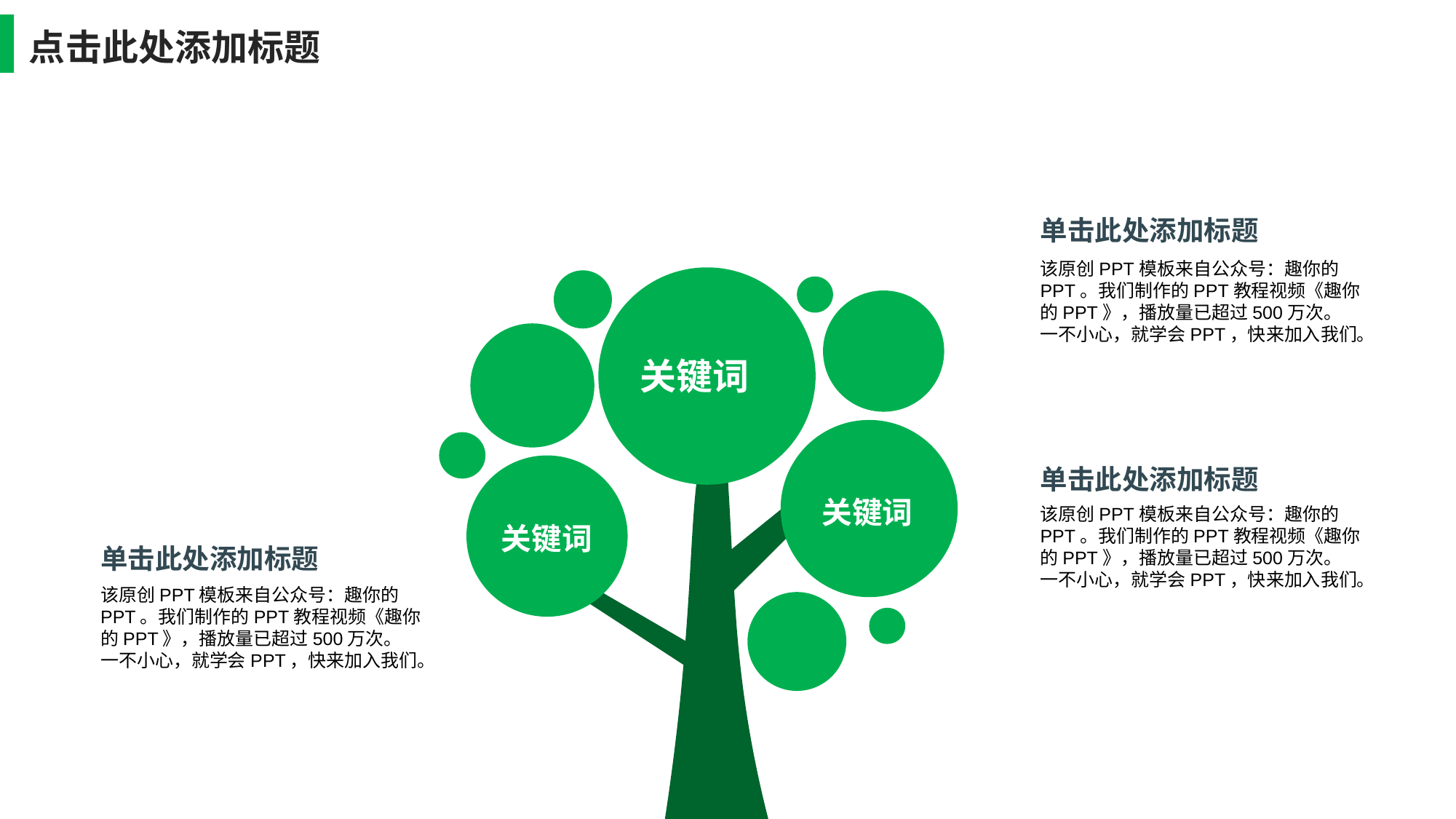

点击此处添加标题
单击此处添加标题
该原创PPT模板来自公众号：趣你的PPT。我们制作的PPT教程视频《趣你的PPT》，播放量已超过500万次。
一不小心，就学会PPT，快来加入我们。

关键词

单击此处添加标题
关键词
该原创PPT模板来自公众号：趣你的PPT。我们制作的PPT教程视频《趣你的PPT》，播放量已超过500万次。
一不小心，就学会PPT，快来加入我们。
关键词
单击此处添加标题
该原创PPT模板来自公众号：趣你的PPT。我们制作的PPT教程视频《趣你的PPT》，播放量已超过500万次。
一不小心，就学会PPT，快来加入我们。